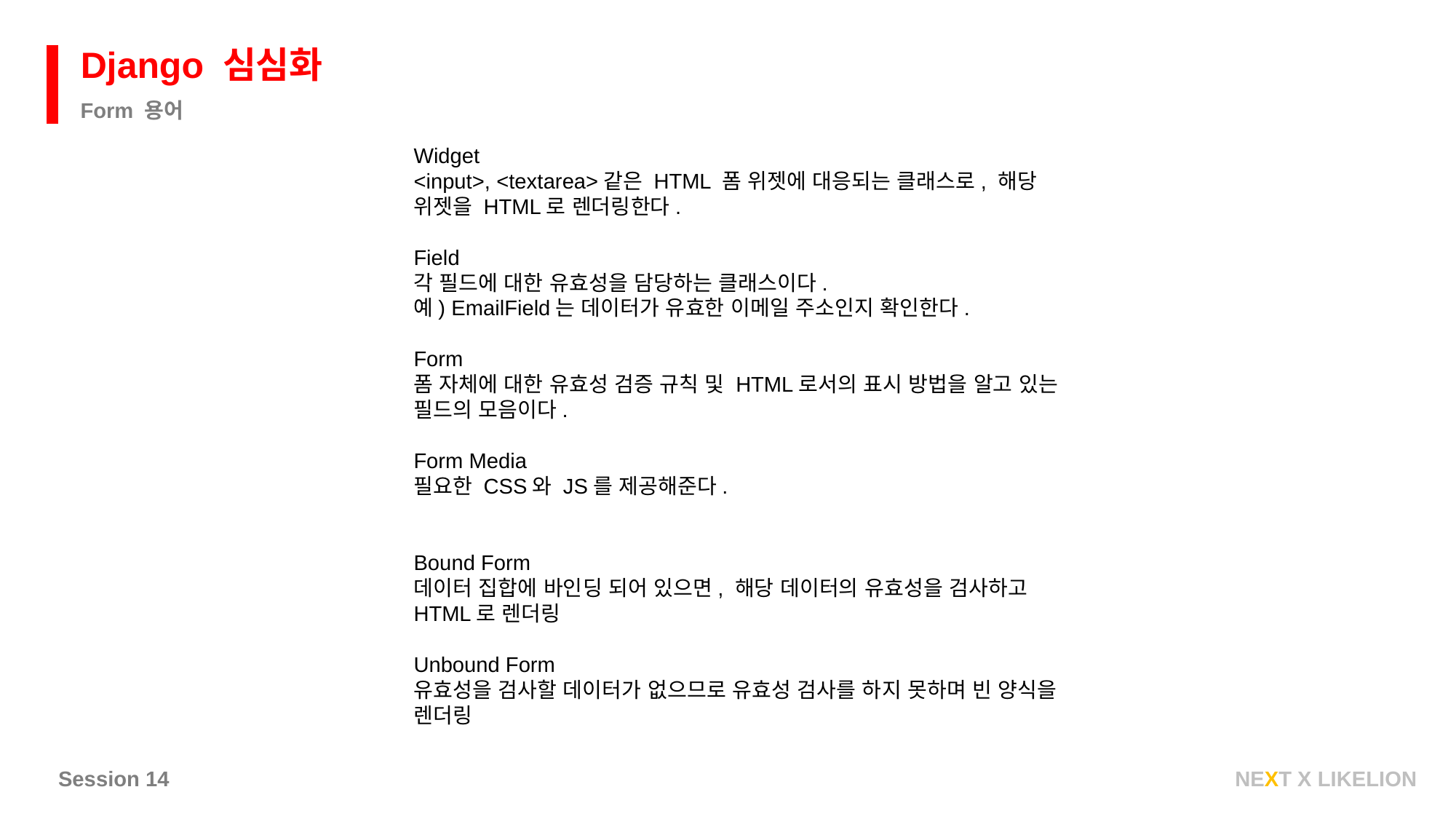

Django 심심화

Form 용어
Widget
<input>, <textarea>같은 HTML 폼 위젯에 대응되는 클래스로, 해당 위젯을 HTML로 렌더링한다.

Field
각 필드에 대한 유효성을 담당하는 클래스이다.
예) EmailField는 데이터가 유효한 이메일 주소인지 확인한다.

Form
폼 자체에 대한 유효성 검증 규칙 및 HTML로서의 표시 방법을 알고 있는 필드의 모음이다.

Form Media
필요한 CSS와 JS를 제공해준다.

Bound Form
데이터 집합에 바인딩 되어 있으면, 해당 데이터의 유효성을 검사하고 HTML로 렌더링

Unbound Form
유효성을 검사할 데이터가 없으므로 유효성 검사를 하지 못하며 빈 양식을 렌더링
Session 14
NEXT X LIKELION